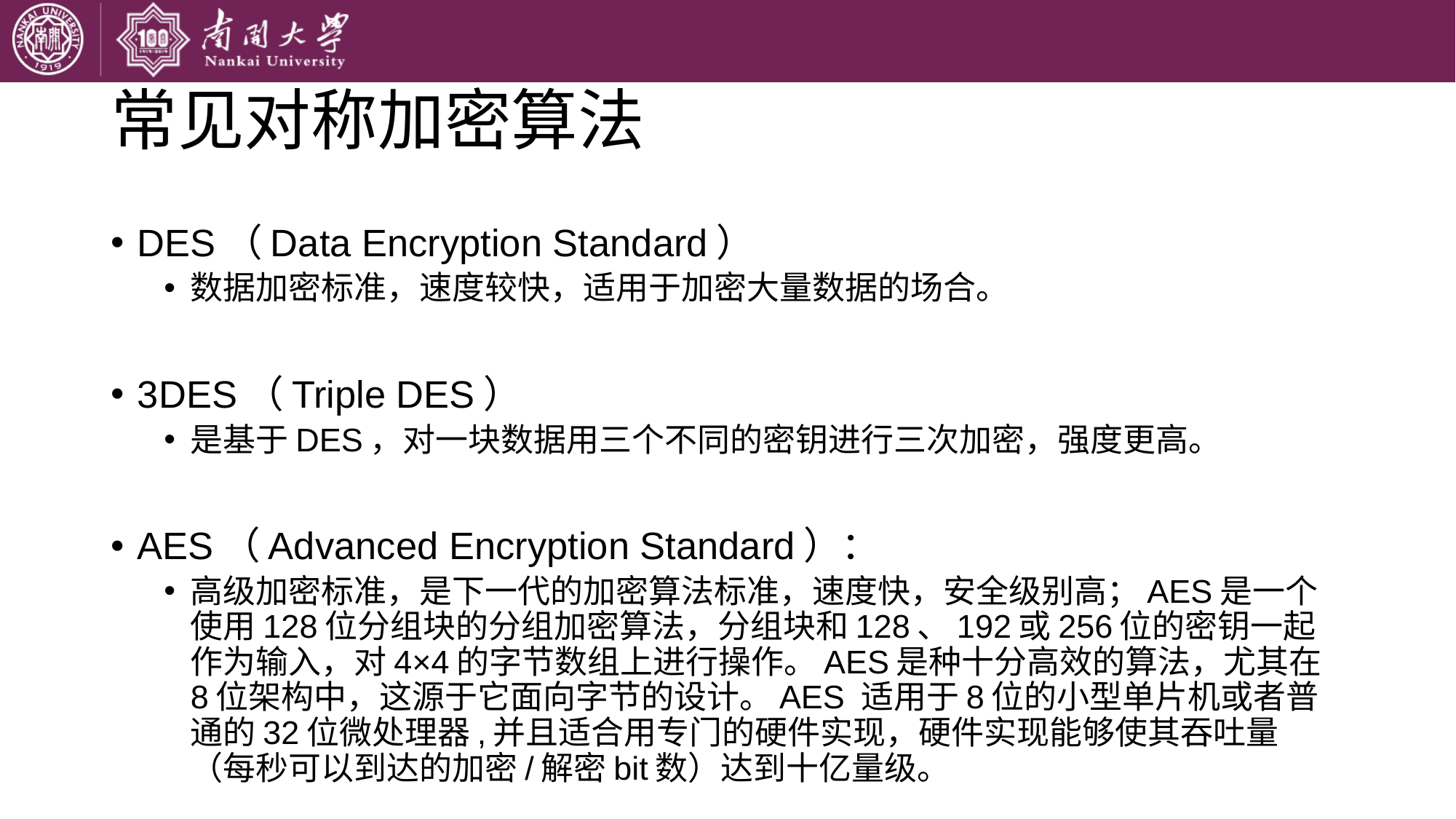

# 常见对称加密算法
DES（Data Encryption Standard）
数据加密标准，速度较快，适用于加密大量数据的场合。

3DES（Triple DES）
是基于DES，对一块数据用三个不同的密钥进行三次加密，强度更高。

AES（Advanced Encryption Standard）：
高级加密标准，是下一代的加密算法标准，速度快，安全级别高；AES是一个使用128位分组块的分组加密算法，分组块和128、192或256位的密钥一起作为输入，对4×4的字节数组上进行操作。AES是种十分高效的算法，尤其在8位架构中，这源于它面向字节的设计。AES 适用于8位的小型单片机或者普通的32位微处理器,并且适合用专门的硬件实现，硬件实现能够使其吞吐量（每秒可以到达的加密/解密bit数）达到十亿量级。